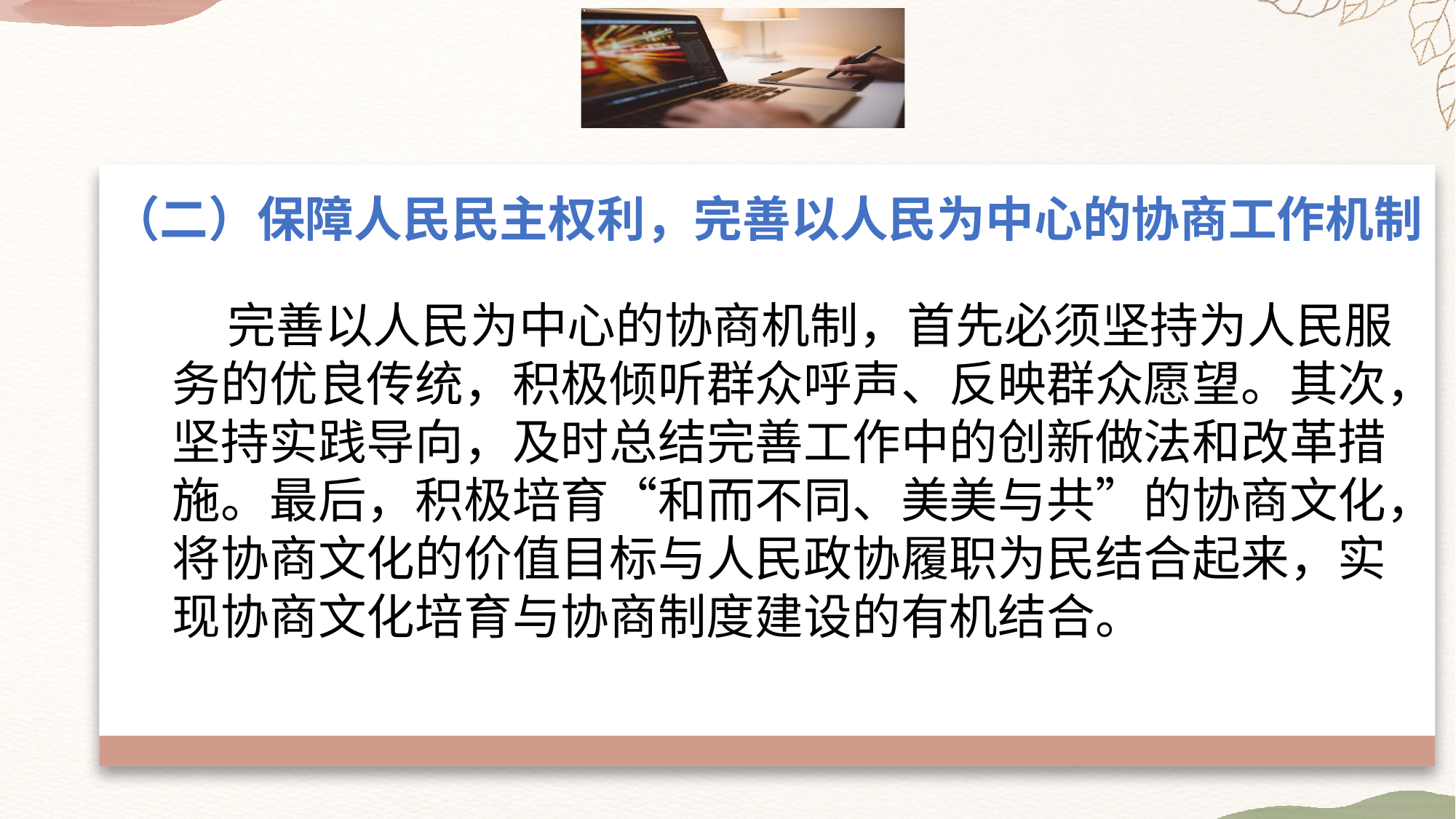

（二）保障人民民主权利，完善以人民为中心的协商工作机制
    完善以人民为中心的协商机制，首先必须坚持为人民服务的优良传统，积极倾听群众呼声、反映群众愿望。其次，坚持实践导向，及时总结完善工作中的创新做法和改革措施。最后，积极培育“和而不同、美美与共”的协商文化，将协商文化的价值目标与人民政协履职为民结合起来，实现协商文化培育与协商制度建设的有机结合。